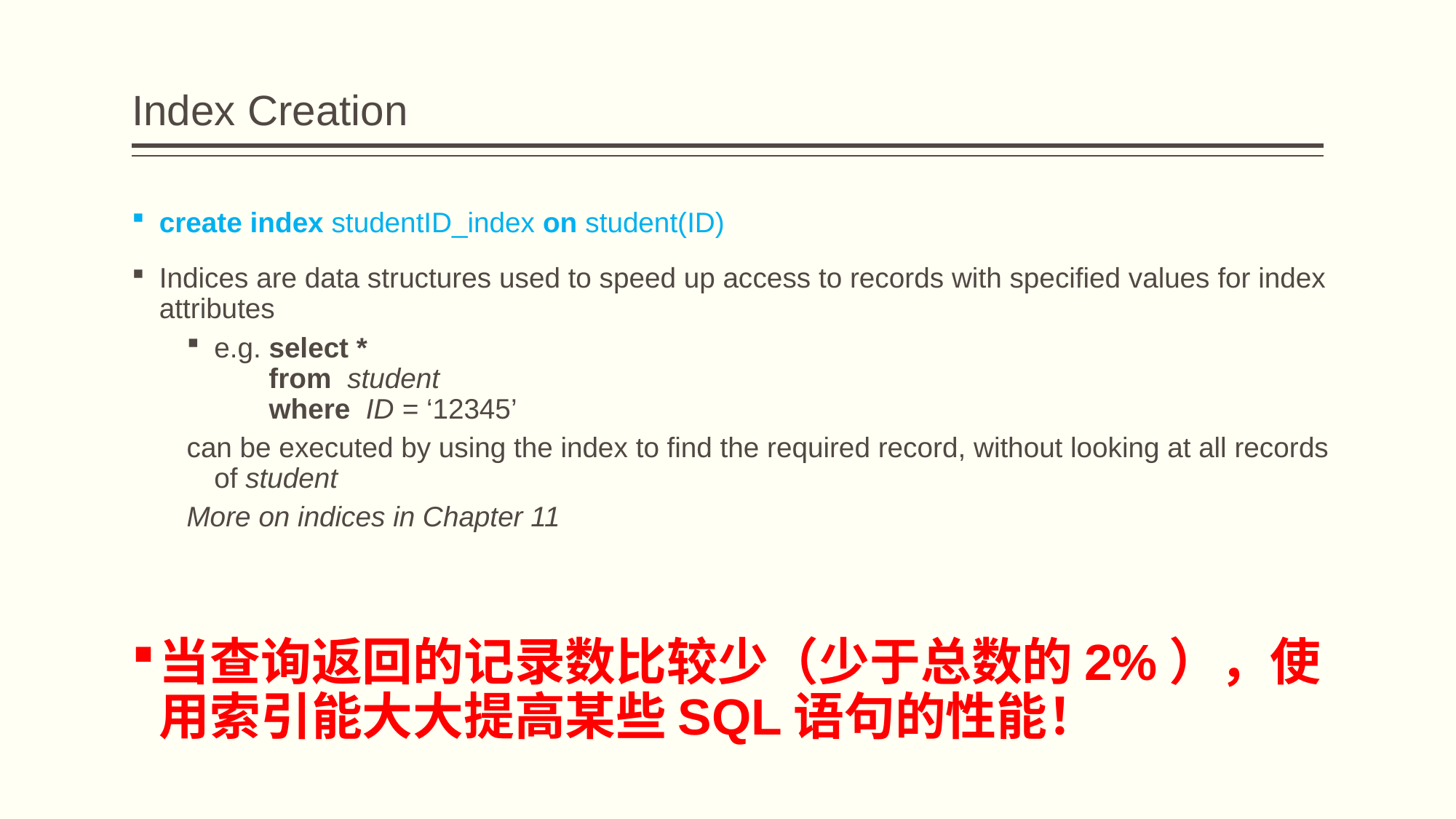

# Index Creation
create index studentID_index on student(ID)
Indices are data structures used to speed up access to records with specified values for index attributes
e.g. select *
       from  student
       where  ID = ‘12345’
can be executed by using the index to find the required record, without looking at all records of student
More on indices in Chapter 11

当查询返回的记录数比较少（少于总数的2%），使用索引能大大提高某些SQL语句的性能！